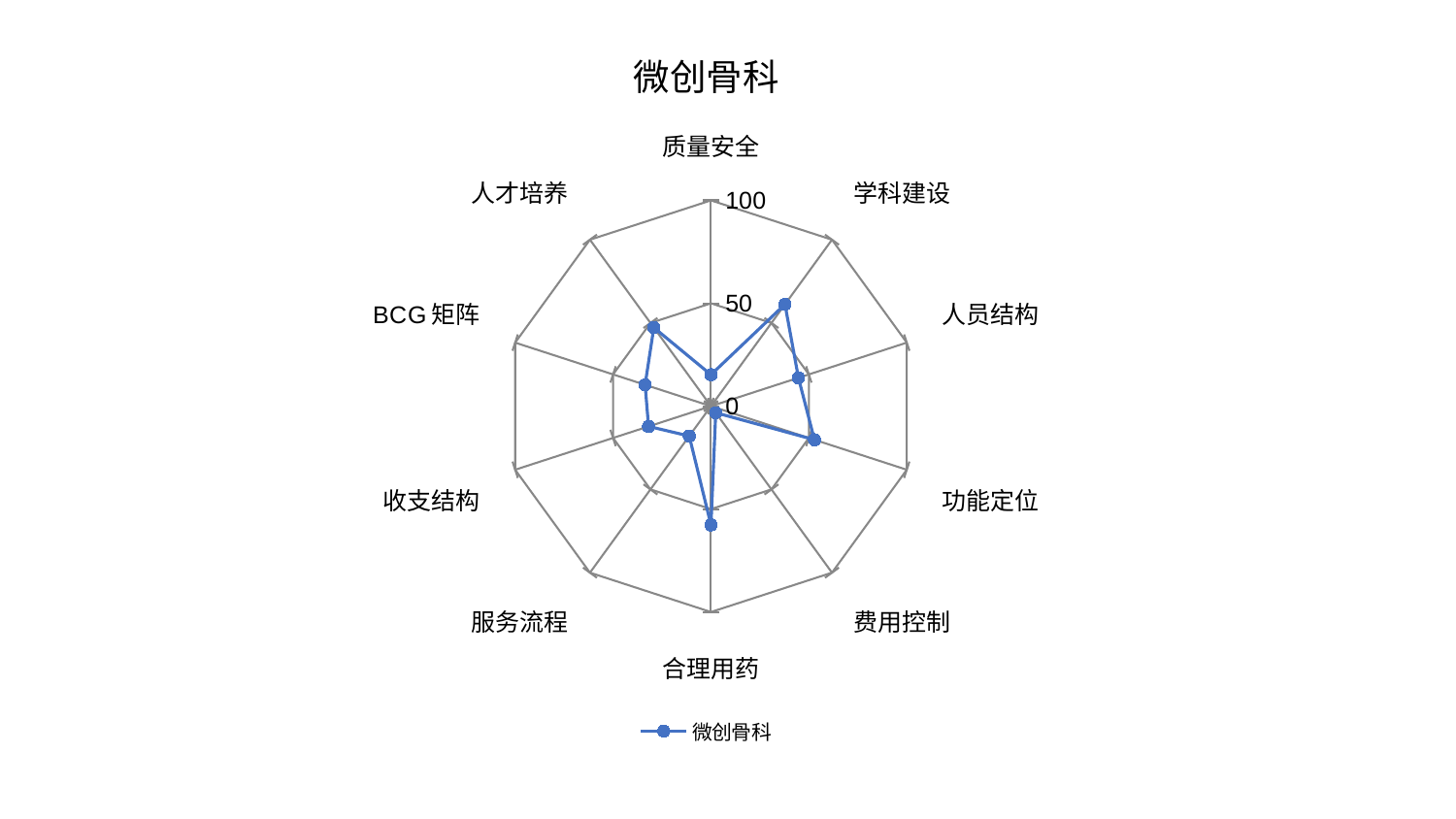

### Chart: 微创骨科

| Category | 微创骨科 |
|---|---|
| 质量安全 | 15.304403676131017 |
| 学科建设 | 61.18600884629828 |
| 人员结构 | 44.676281571502294 |
| 功能定位 | 52.83782485869435 |
| 费用控制 | 3.947120274173623 |
| 合理用药 | 57.68455053026872 |
| 服务流程 | 17.957500803747838 |
| 收支结构 | 31.882567712339497 |
| BCG矩阵 | 33.63654157309014 |
| 人才培养 | 47.22240309315068 |
154